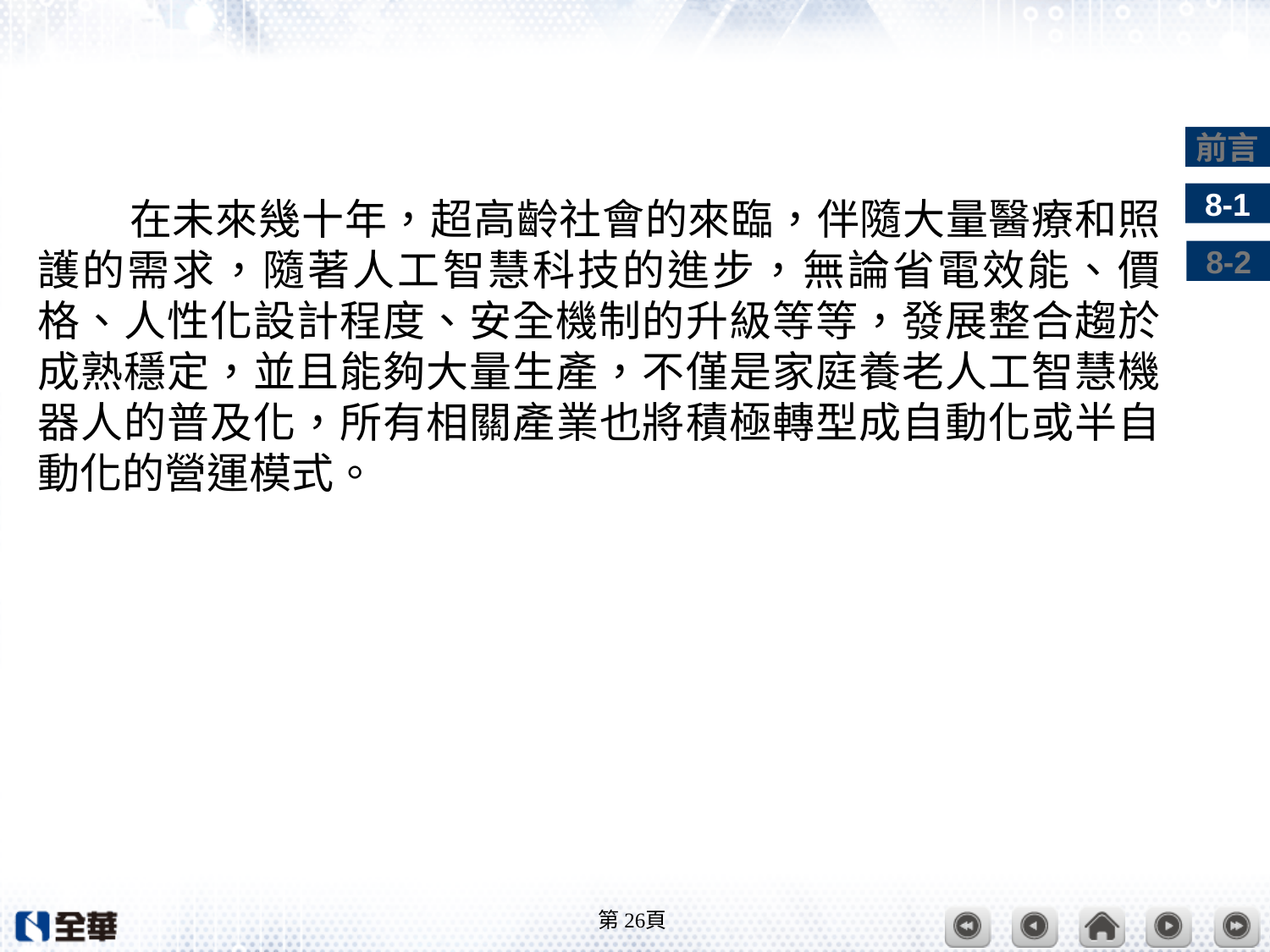

#
        在未來幾十年，超高齡社會的來臨，伴隨大量醫療和照護的需求，隨著人工智慧科技的進步，無論省電效能、價格、人性化設計程度、安全機制的升級等等，發展整合趨於成熟穩定，並且能夠大量生產，不僅是家庭養老人工智慧機器人的普及化，所有相關產業也將積極轉型成自動化或半自動化的營運模式。